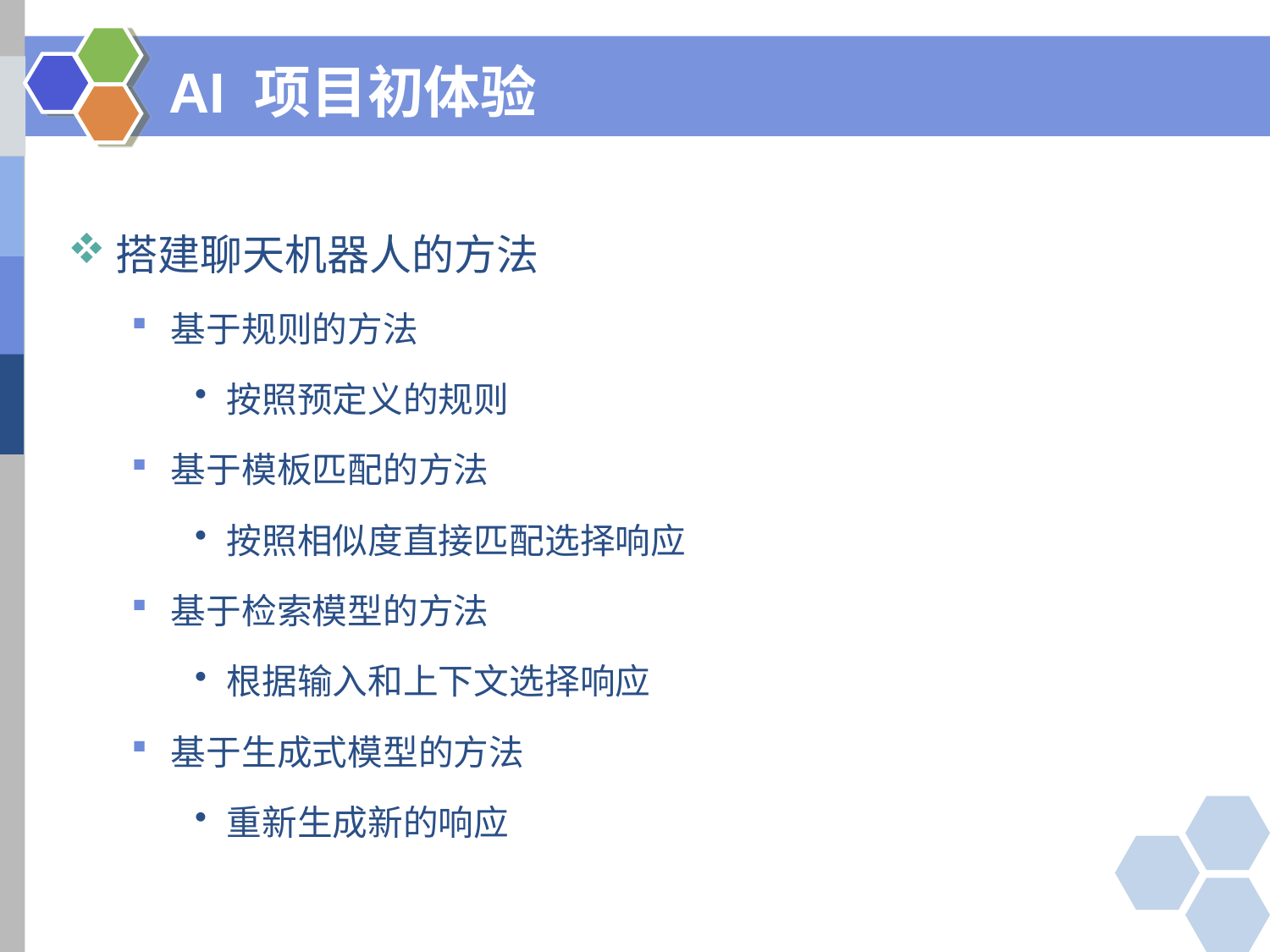

# AI 项目初体验
搭建聊天机器人的方法
基于规则的方法
按照预定义的规则
基于模板匹配的方法
按照相似度直接匹配选择响应
基于检索模型的方法
根据输入和上下文选择响应
基于生成式模型的方法
重新生成新的响应